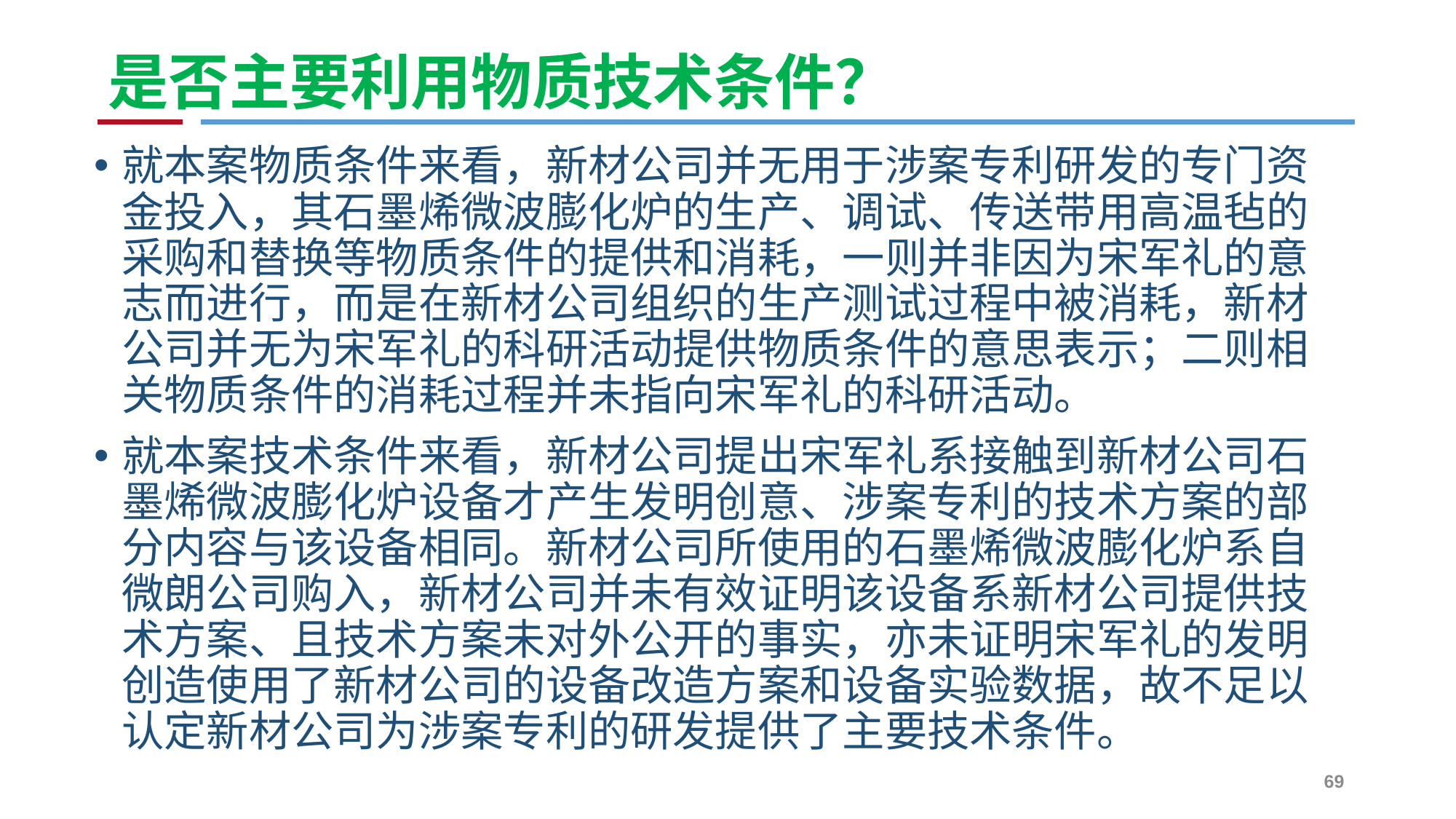

# 是否主要利用物质技术条件？
就本案物质条件来看，新材公司并无用于涉案专利研发的专门资金投入，其石墨烯微波膨化炉的生产、调试、传送带用高温毡的采购和替换等物质条件的提供和消耗，一则并非因为宋军礼的意志而进行，而是在新材公司组织的生产测试过程中被消耗，新材公司并无为宋军礼的科研活动提供物质条件的意思表示；二则相关物质条件的消耗过程并未指向宋军礼的科研活动。
就本案技术条件来看，新材公司提出宋军礼系接触到新材公司石墨烯微波膨化炉设备才产生发明创意、涉案专利的技术方案的部分内容与该设备相同。新材公司所使用的石墨烯微波膨化炉系自微朗公司购入，新材公司并未有效证明该设备系新材公司提供技术方案、且技术方案未对外公开的事实，亦未证明宋军礼的发明创造使用了新材公司的设备改造方案和设备实验数据，故不足以认定新材公司为涉案专利的研发提供了主要技术条件。

69